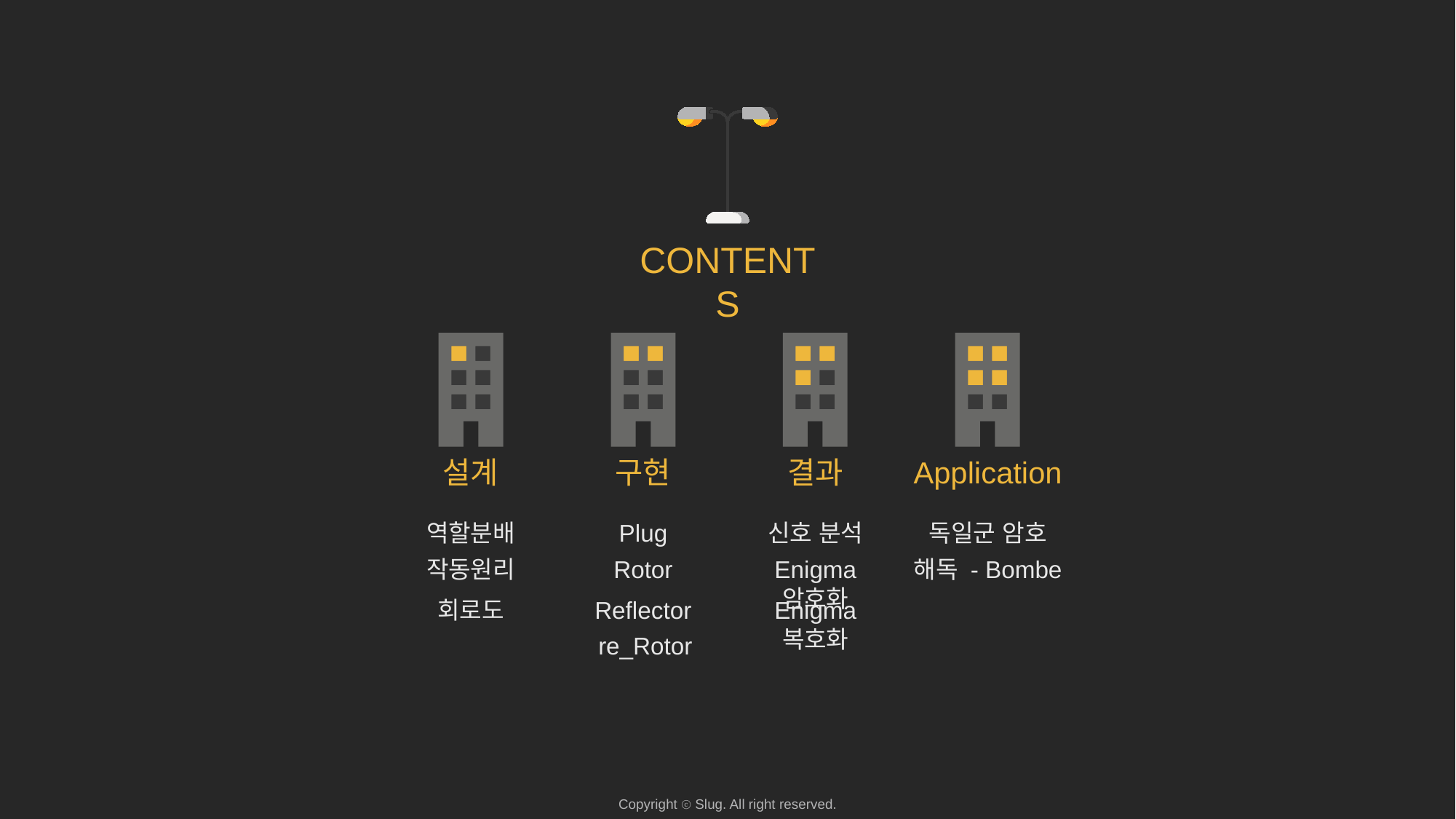

CONTENTS

설계
구현
결과
Application
역할분배
Plug
신호 분석
독일군 암호
작동원리
Rotor
Enigma 암호화
해독 - Bombe
회로도
Reflector
Enigma 복호화
re_Rotor
Copyright ⓒ Slug. All right reserved.